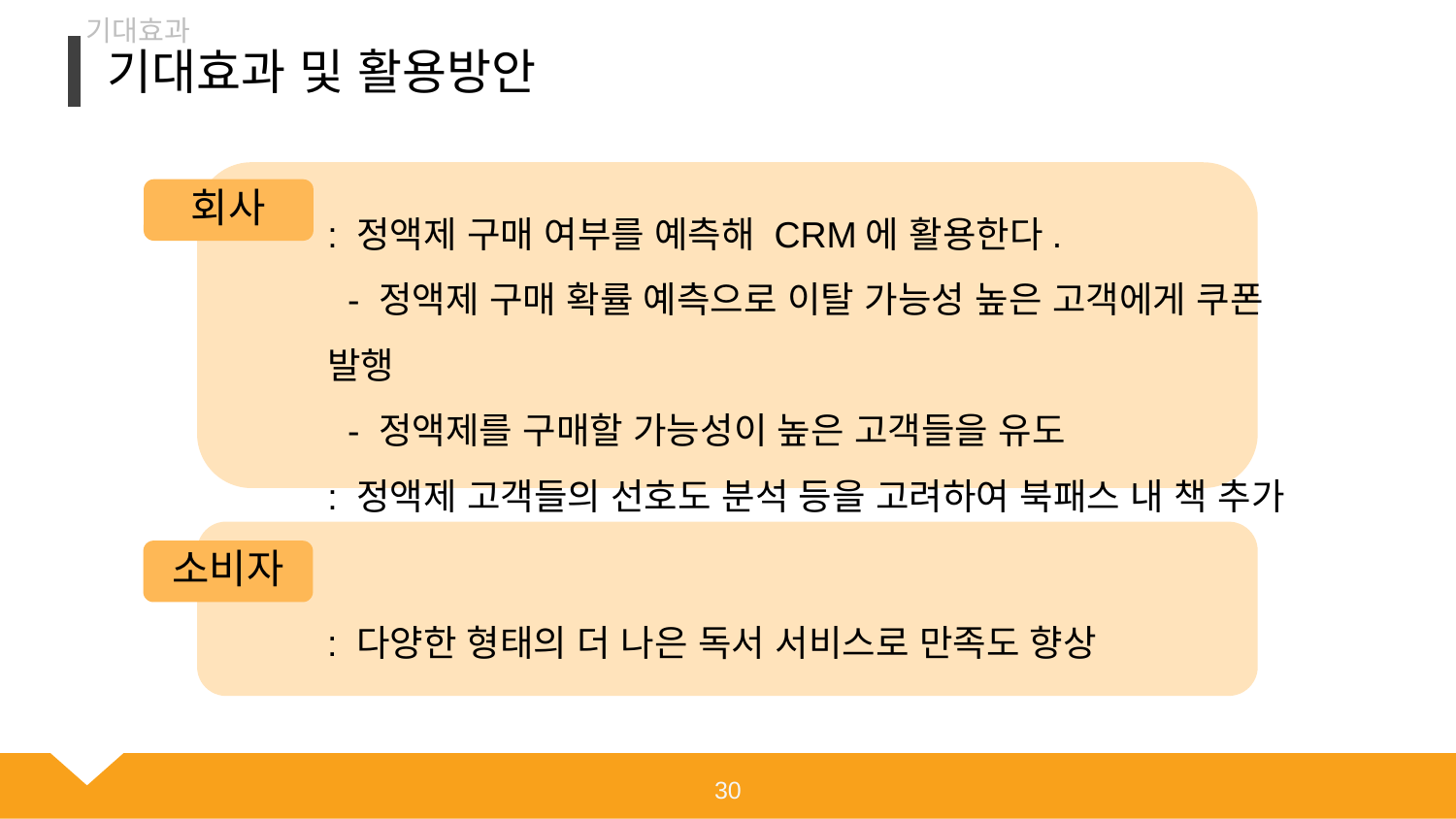

기대효과
기대효과 및 활용방안

: 정액제 구매 여부를 예측해 CRM에 활용한다.
  - 정액제 구매 확률 예측으로 이탈 가능성 높은 고객에게 쿠폰 발행
  - 정액제를 구매할 가능성이 높은 고객들을 유도
: 정액제 고객들의 선호도 분석 등을 고려하여 북패스 내 책 추가

회사

소비자
: 다양한 형태의 더 나은 독서 서비스로 만족도 향상
30